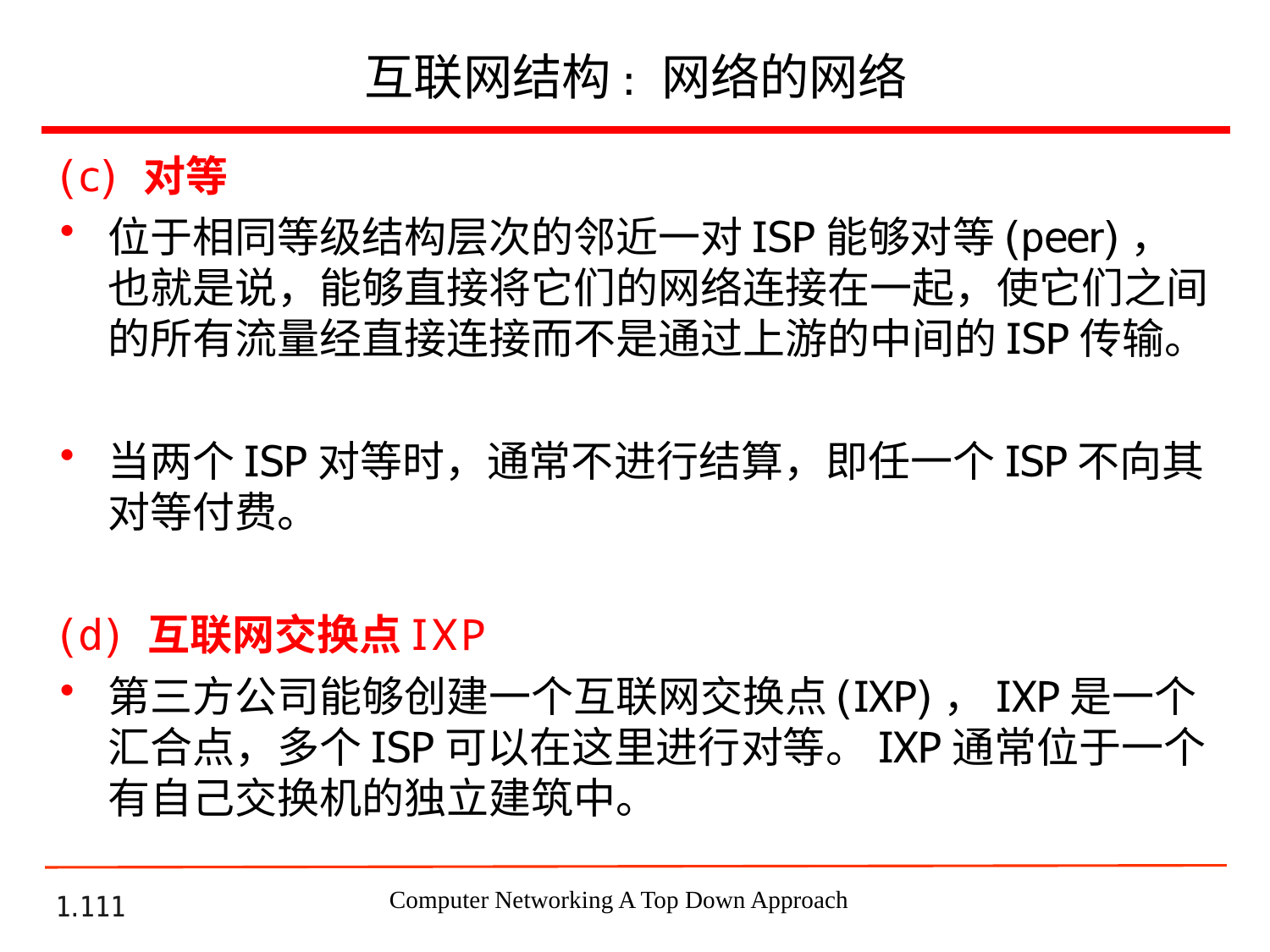

# 互联网结构: 网络的网络
(c) 对等
位于相同等级结构层次的邻近一对ISP能够对等(peer)，也就是说，能够直接将它们的网络连接在一起，使它们之间的所有流量经直接连接而不是通过上游的中间的ISP传输。

当两个ISP对等时，通常不进行结算，即任一个ISP不向其对等付费。

(d) 互联网交换点IXP
第三方公司能够创建一个互联网交换点(IXP)，IXP是一个汇合点，多个ISP可以在这里进行对等。IXP通常位于一个有自己交换机的独立建筑中。